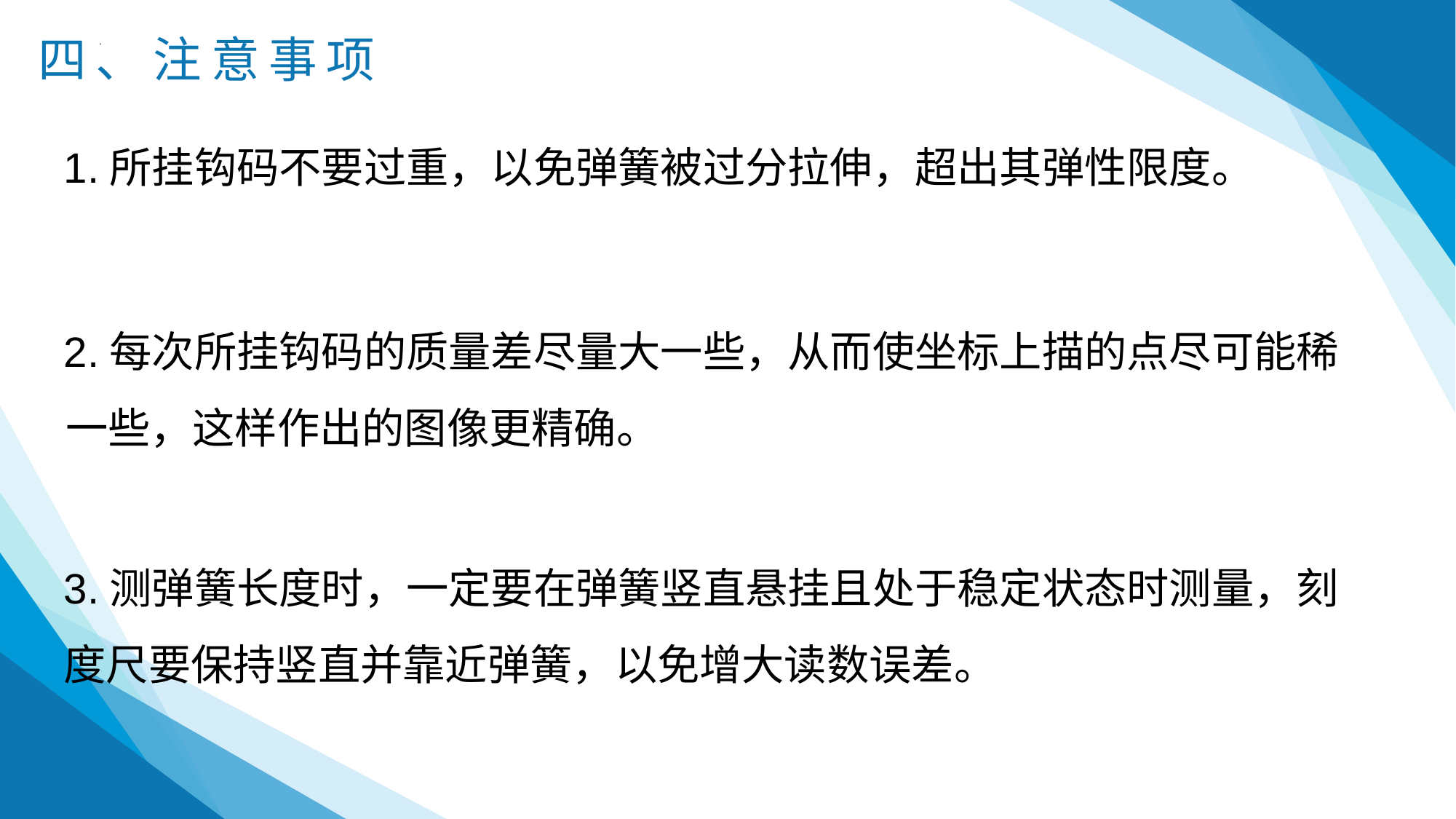

四、注意事项
1.所挂钩码不要过重，以免弹簧被过分拉伸，超出其弹性限度。
2.每次所挂钩码的质量差尽量大一些，从而使坐标上描的点尽可能稀一些，这样作出的图像更精确。
3.测弹簧长度时，一定要在弹簧竖直悬挂且处于稳定状态时测量，刻度尺要保持竖直并靠近弹簧，以免增大读数误差。